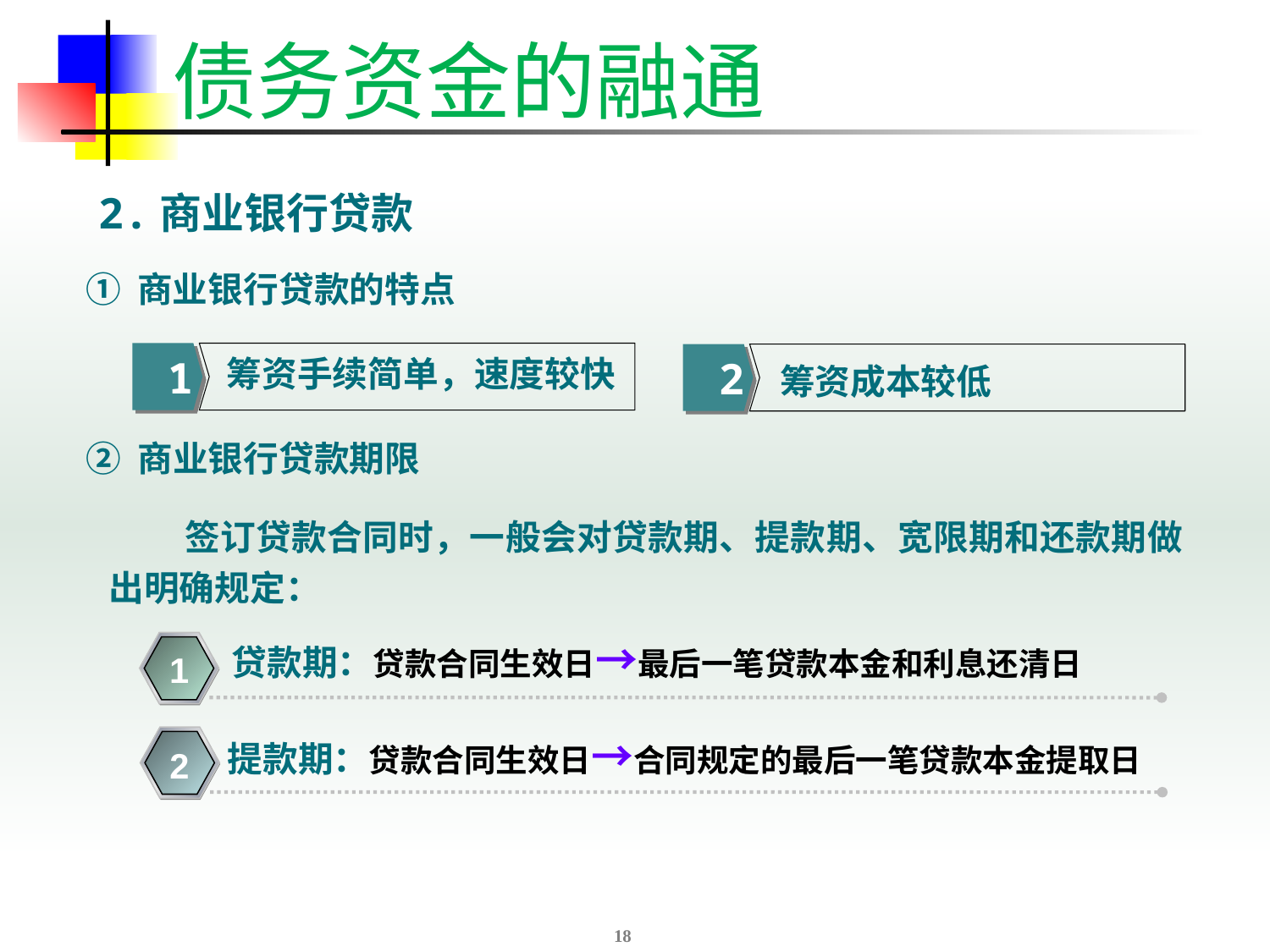

# 债务资金的融通
 2.商业银行贷款

 ① 商业银行贷款的特点

1
筹资手续简单，速度较快

2
筹资成本较低
 ② 商业银行贷款期限
        签订贷款合同时，一般会对贷款期、提款期、宽限期和还款期做出明确规定：
贷款期：贷款合同生效日→最后一笔贷款本金和利息还清日

1

提款期：贷款合同生效日→合同规定的最后一笔贷款本金提取日

2

18